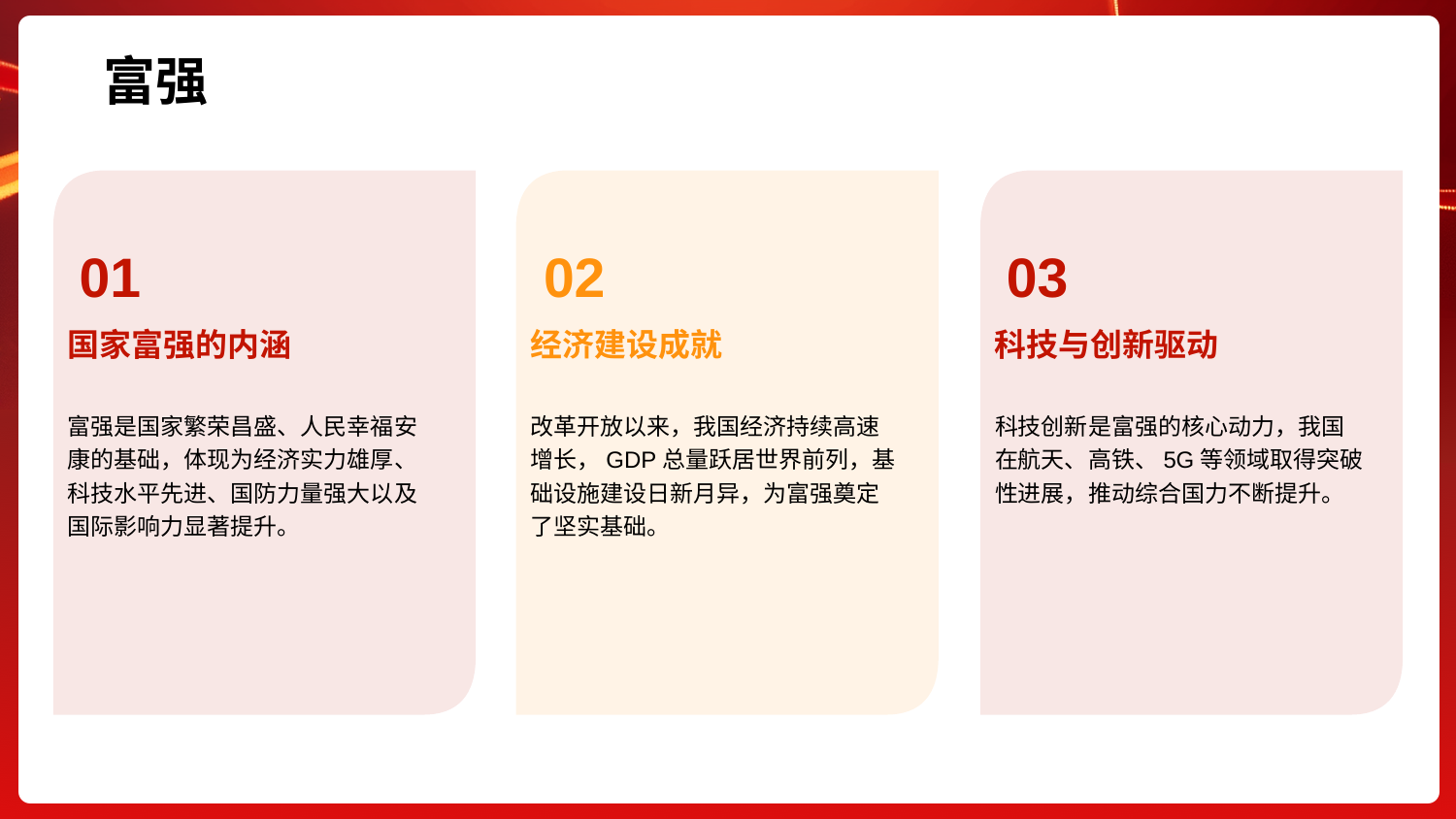

富强

01
02
03
国家富强的内涵
经济建设成就
科技与创新驱动
富强是国家繁荣昌盛、人民幸福安康的基础，体现为经济实力雄厚、科技水平先进、国防力量强大以及国际影响力显著提升。
改革开放以来，我国经济持续高速增长，GDP总量跃居世界前列，基础设施建设日新月异，为富强奠定了坚实基础。
科技创新是富强的核心动力，我国在航天、高铁、5G等领域取得突破性进展，推动综合国力不断提升。